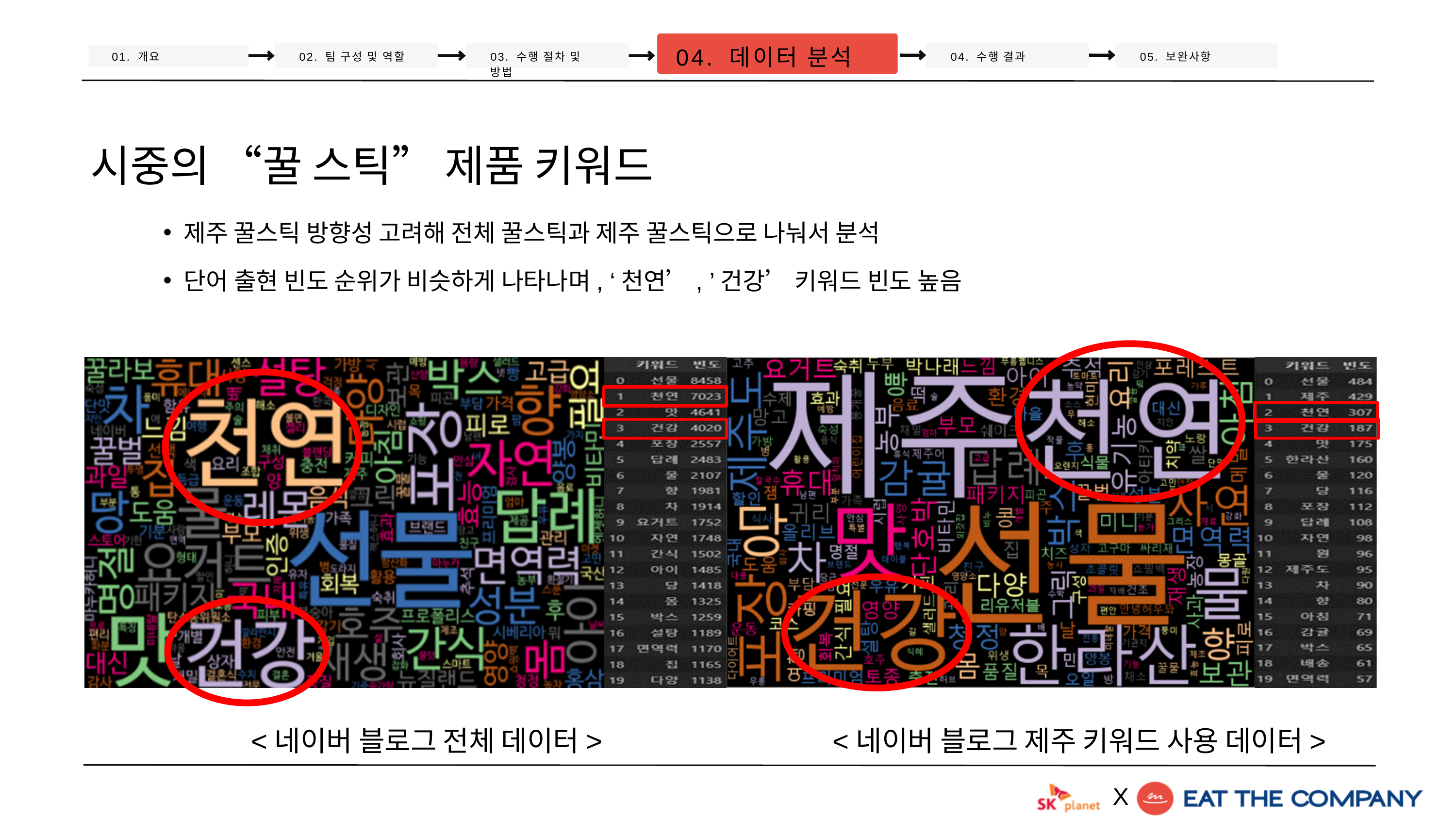

04. 데이터 분석

01. 개요

02. 팀 구성 및 역할

03. 수행 절차 및 방법

04. 수행 결과

05. 보완사항

시중의 “꿀 스틱” 제품 키워드

제주 꿀스틱 방향성 고려해 전체 꿀스틱과 제주 꿀스틱으로 나눠서 분석

단어 출현 빈도 순위가 비슷하게 나타나며, ‘천연’, ’건강’ 키워드 빈도 높음

브랜딩 이미 짜여짐

<네이버 블로그 전체 데이터>
<네이버 블로그 제주 키워드 사용 데이터>

X